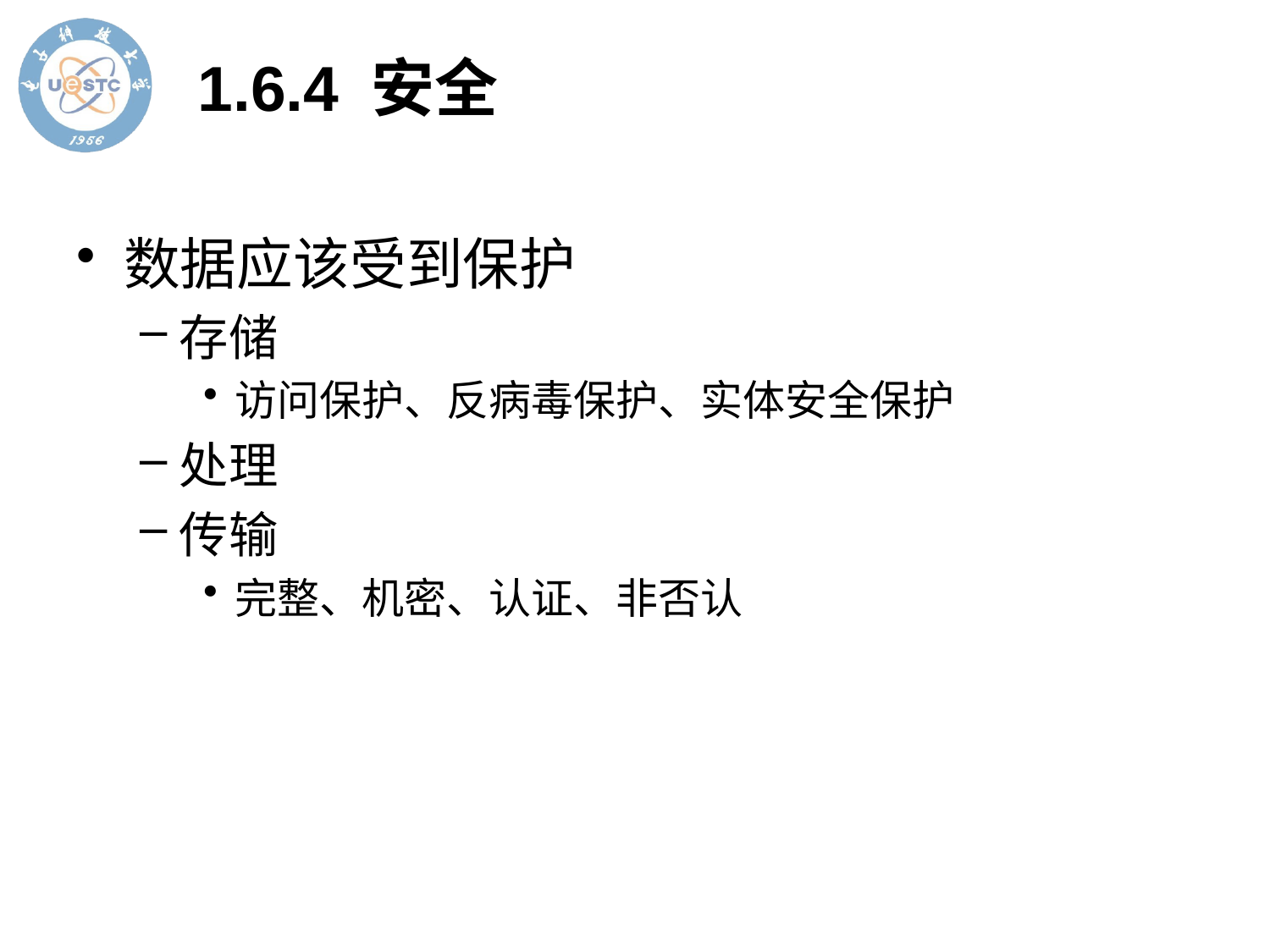

# 1.6.4 安全
数据应该受到保护
存储
访问保护、反病毒保护、实体安全保护
处理
传输
完整、机密、认证、非否认